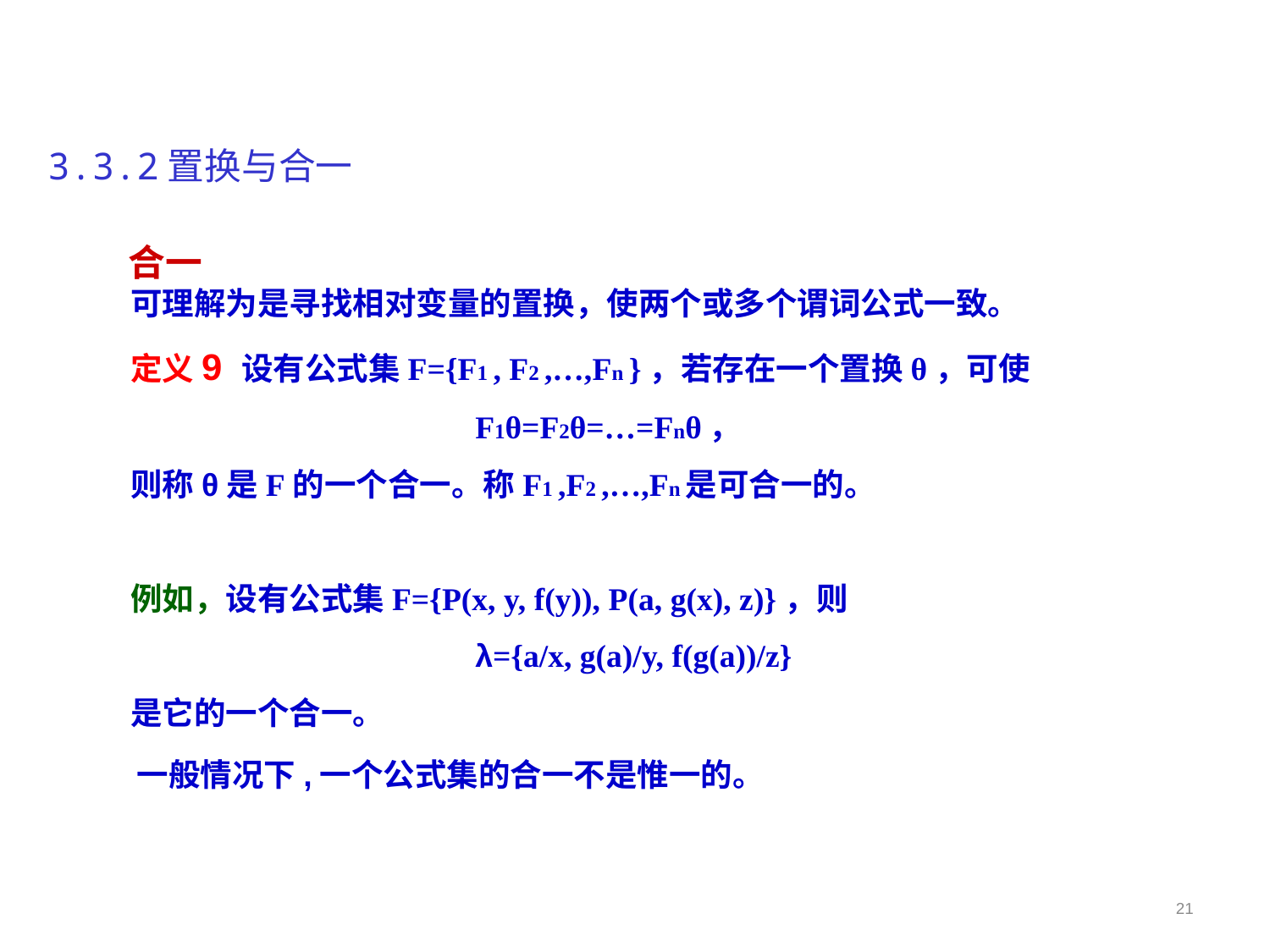

3.3.2置换与合一
   合一
    可理解为是寻找相对变量的置换，使两个或多个谓词公式一致。
    定义9 设有公式集F={F1 , F2 ,…,Fn }，若存在一个置换θ，可使
			F1θ=F2θ=…=Fnθ，
    则称θ是F的一个合一。称F1 ,F2 ,…,Fn是可合一的。

    例如，设有公式集F={P(x, y, f(y)), P(a, g(x), z)}，则
			λ={a/x, g(a)/y, f(g(a))/z}
    是它的一个合一。
一般情况下,一个公式集的合一不是惟一的。
21